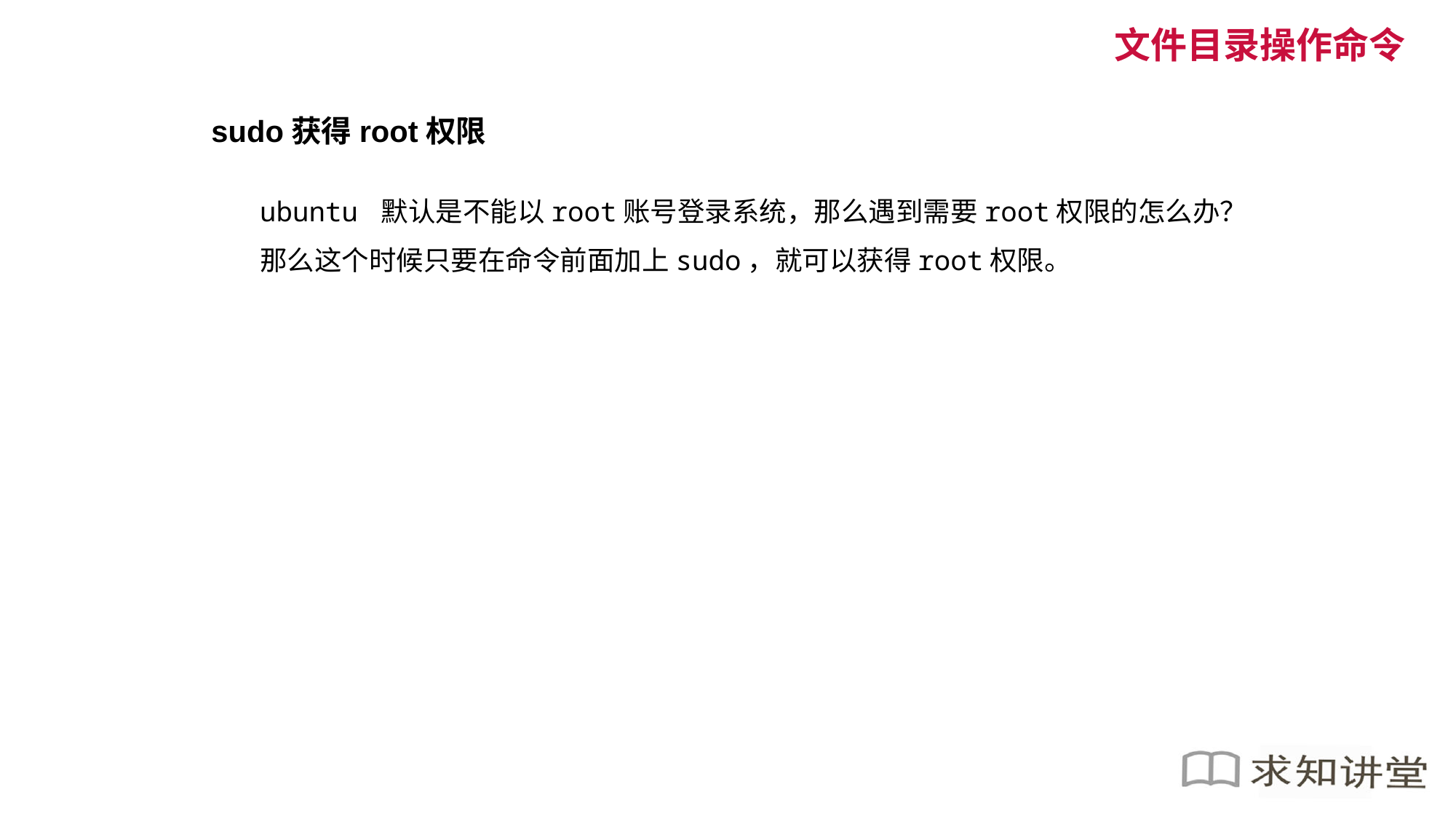

文件目录操作命令
sudo获得root权限
ubuntu 默认是不能以root账号登录系统，那么遇到需要root权限的怎么办？
那么这个时候只要在命令前面加上sudo，就可以获得root权限。